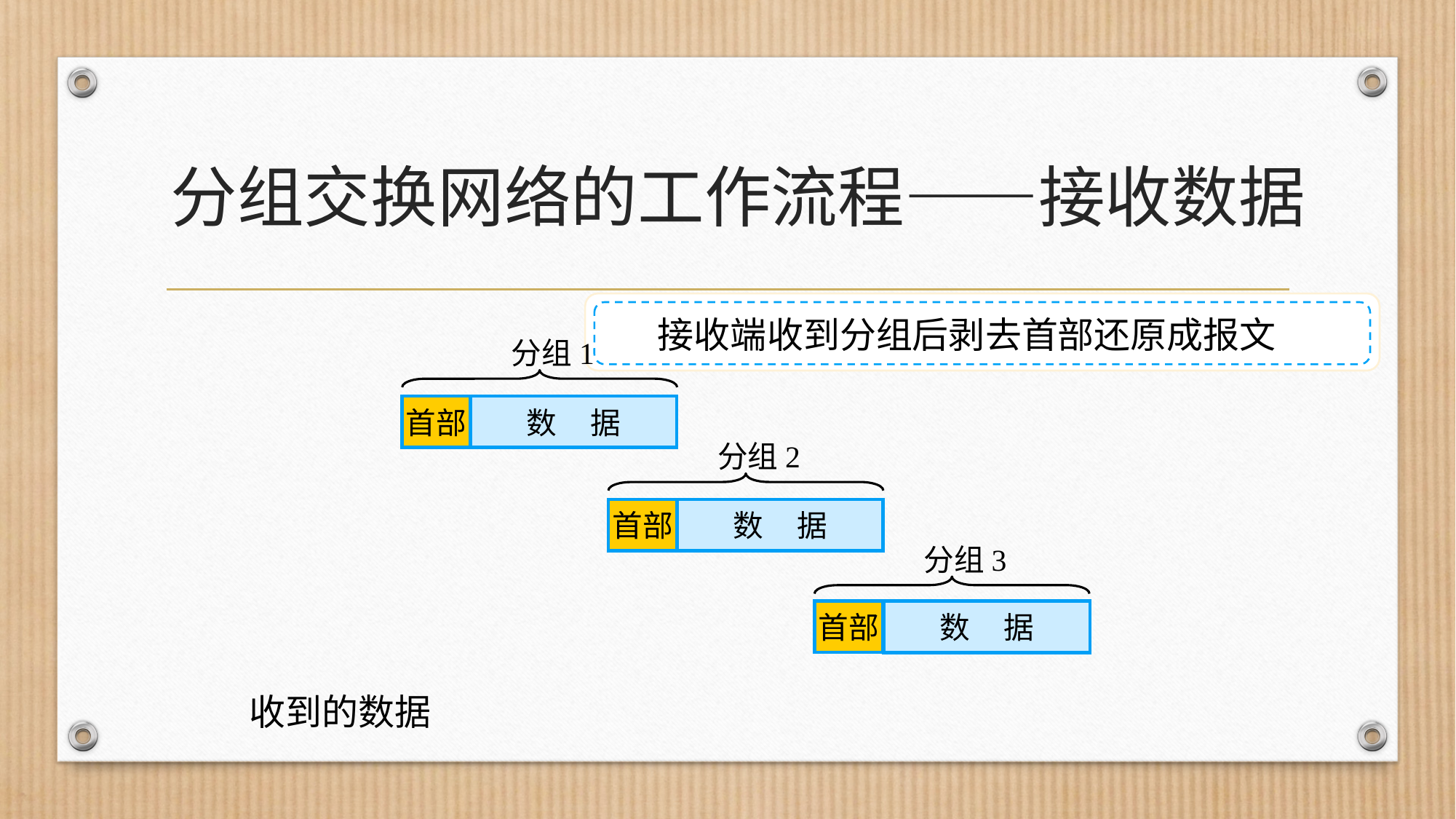

# 分组交换网络的工作流程——接收数据

接收端收到分组后剥去首部还原成报文

分组 1
首部
数     据

分组 2
首部
数     据

分组 3
首部
数     据
收到的数据